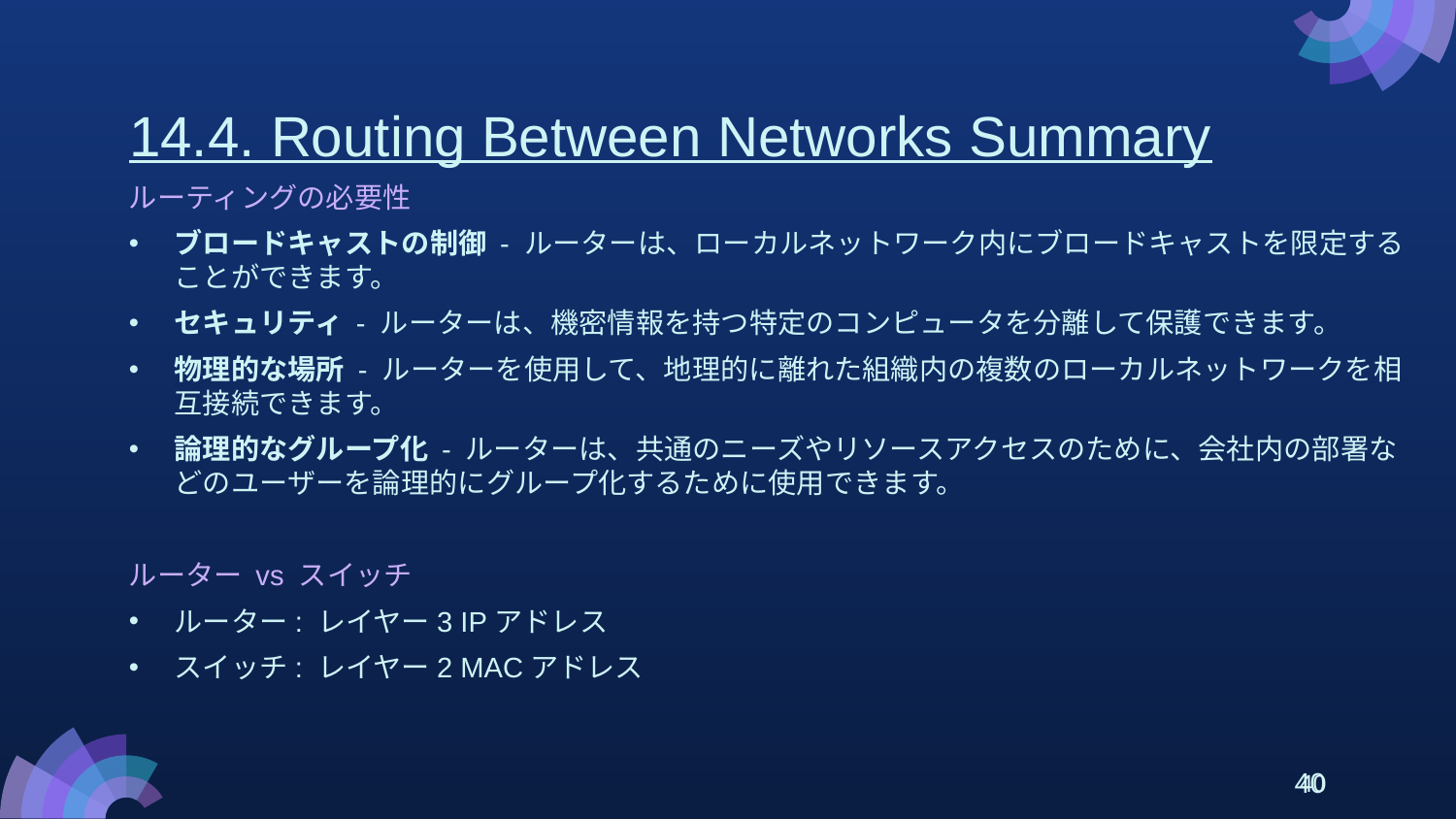

# 14.4. Routing Between Networks Summary
ルーティングの必要性
ブロードキャストの制御 - ルーターは、ローカルネットワーク内にブロードキャストを限定することができます。
セキュリティ - ルーターは、機密情報を持つ特定のコンピュータを分離して保護できます。
物理的な場所 - ルーターを使用して、地理的に離れた組織内の複数のローカルネットワークを相互接続できます。
論理的なグループ化 - ルーターは、共通のニーズやリソースアクセスのために、会社内の部署などのユーザーを論理的にグループ化するために使用できます。

ルーター vs スイッチ
ルーター: レイヤー3 IPアドレス
スイッチ: レイヤー2 MACアドレス
40